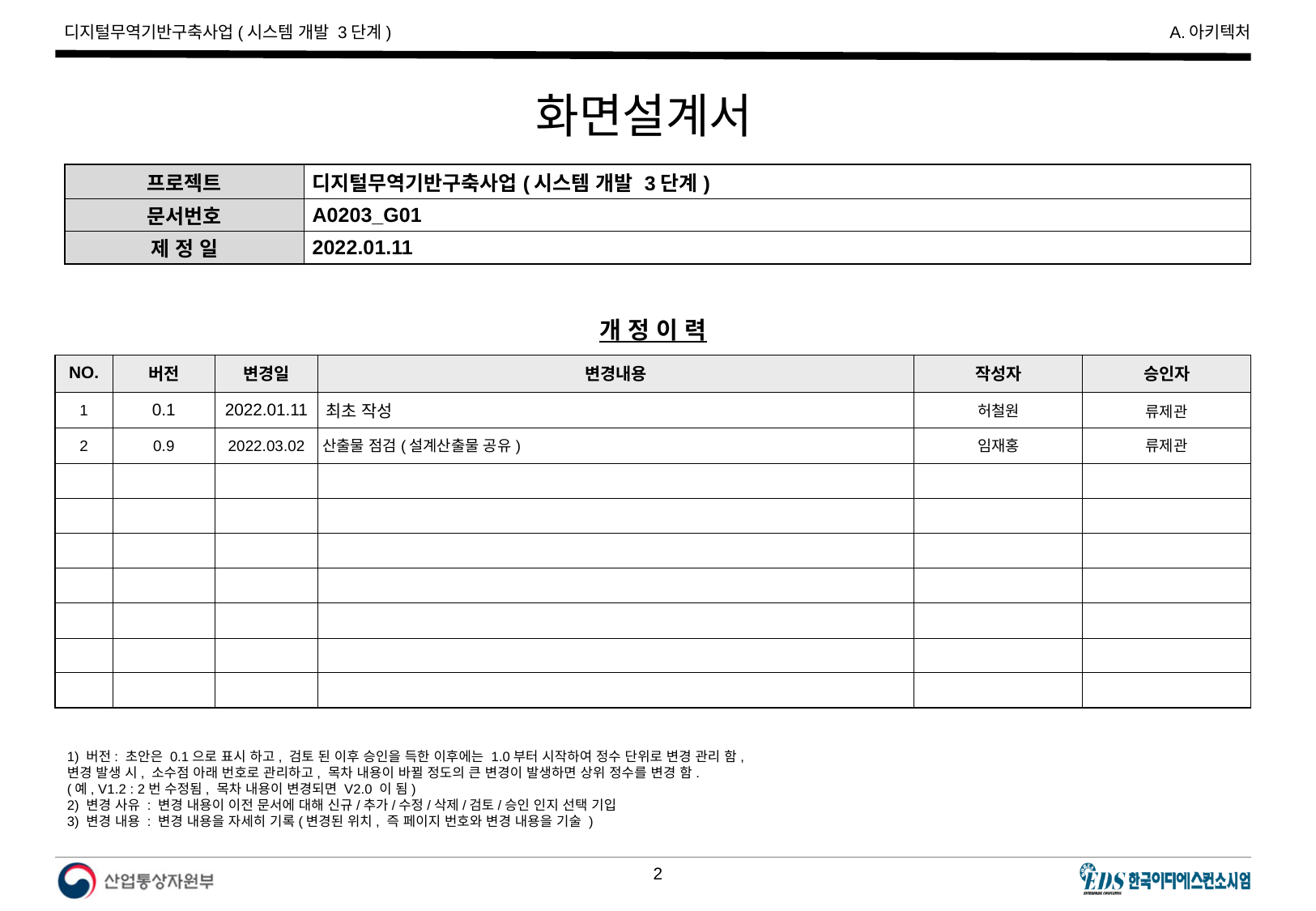

화면설계서
| 프로젝트 | 디지털무역기반구축사업(시스템 개발 3단계) |
| --- | --- |
| 문서번호 | A0203\_G01 |
| 제 정 일 | 2022.01.11 |
개 정 이 력
| NO. | 버전 | 변경일 | 변경내용 | 작성자 | 승인자 |
| --- | --- | --- | --- | --- | --- |
| 1 | 0.1 | 2022.01.11 | 최초 작성 | 허철원 | 류제관 |
| 2 | 0.9 | 2022.03.02 | 산출물 점검(설계산출물 공유) | 임재홍 | 류제관 |
|  |  |  |  |  |  |
|  |  |  |  |  |  |
|  |  |  |  |  |  |
|  |  |  |  |  |  |
|  |  |  |  |  |  |
|  |  |  |  |  |  |
|  |  |  |  |  |  |
1) 버전: 초안은 0.1으로 표시 하고, 검토 된 이후 승인을 득한 이후에는 1.0부터 시작하여 정수 단위로 변경 관리 함,
변경 발생 시, 소수점 아래 번호로 관리하고, 목차 내용이 바뀔 정도의 큰 변경이 발생하면 상위 정수를 변경 함.
(예, V1.2 : 2번 수정됨, 목차 내용이 변경되면 V2.0 이 됨)
2) 변경 사유 : 변경 내용이 이전 문서에 대해 신규/추가/수정/삭제/검토/승인 인지 선택 기입
3) 변경 내용 : 변경 내용을 자세히 기록(변경된 위치, 즉 페이지 번호와 변경 내용을 기술 )